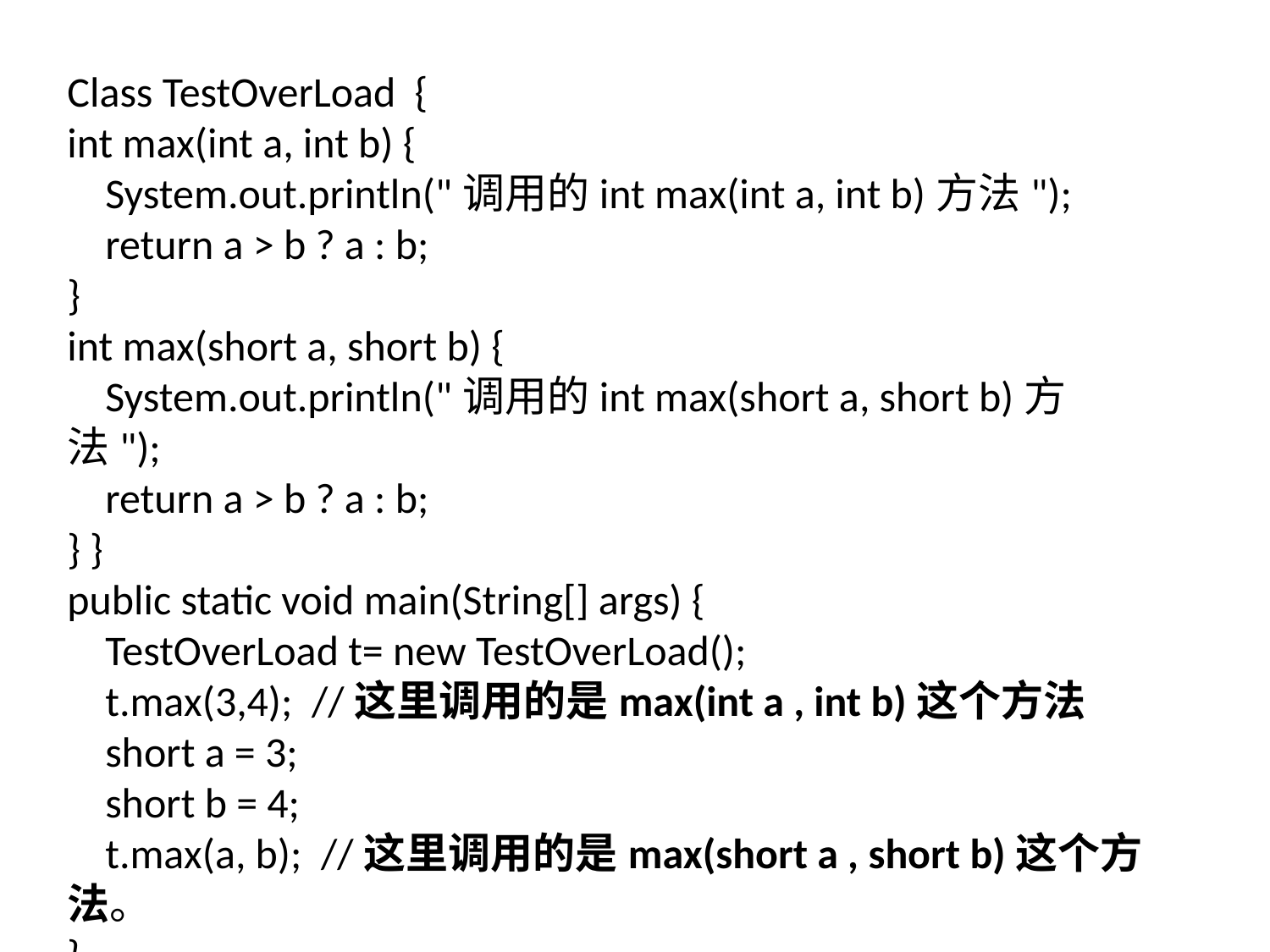

Class TestOverLoad  {
int max(int a, int b) {
    System.out.println("调用的int max(int a, int b)方法");
    return a > b ? a : b;
}
int max(short a, short b) {
    System.out.println("调用的int max(short a, short b)方法");
    return a > b ? a : b;
} }
public static void main(String[] args) {
    TestOverLoad t= new TestOverLoad();
    t.max(3,4);  //这里调用的是max(int a , int b)这个方法
    short a = 3;
    short b = 4;
    t.max(a, b);  //这里调用的是max(short a , short b)这个方法。
}